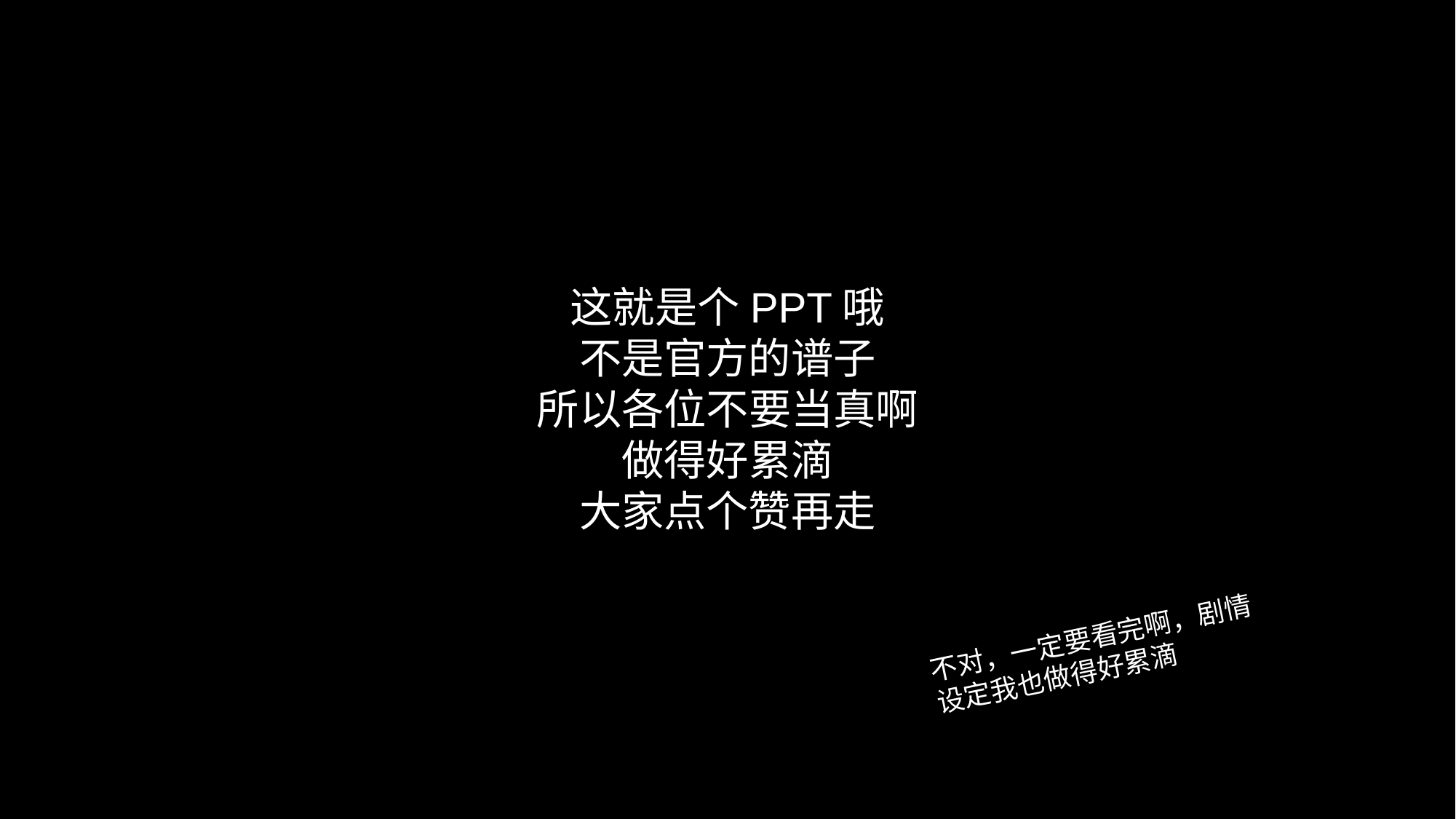

这就是个PPT哦
不是官方的谱子
所以各位不要当真啊
做得好累滴
大家点个赞再走
不对，一定要看完啊，剧情设定我也做得好累滴